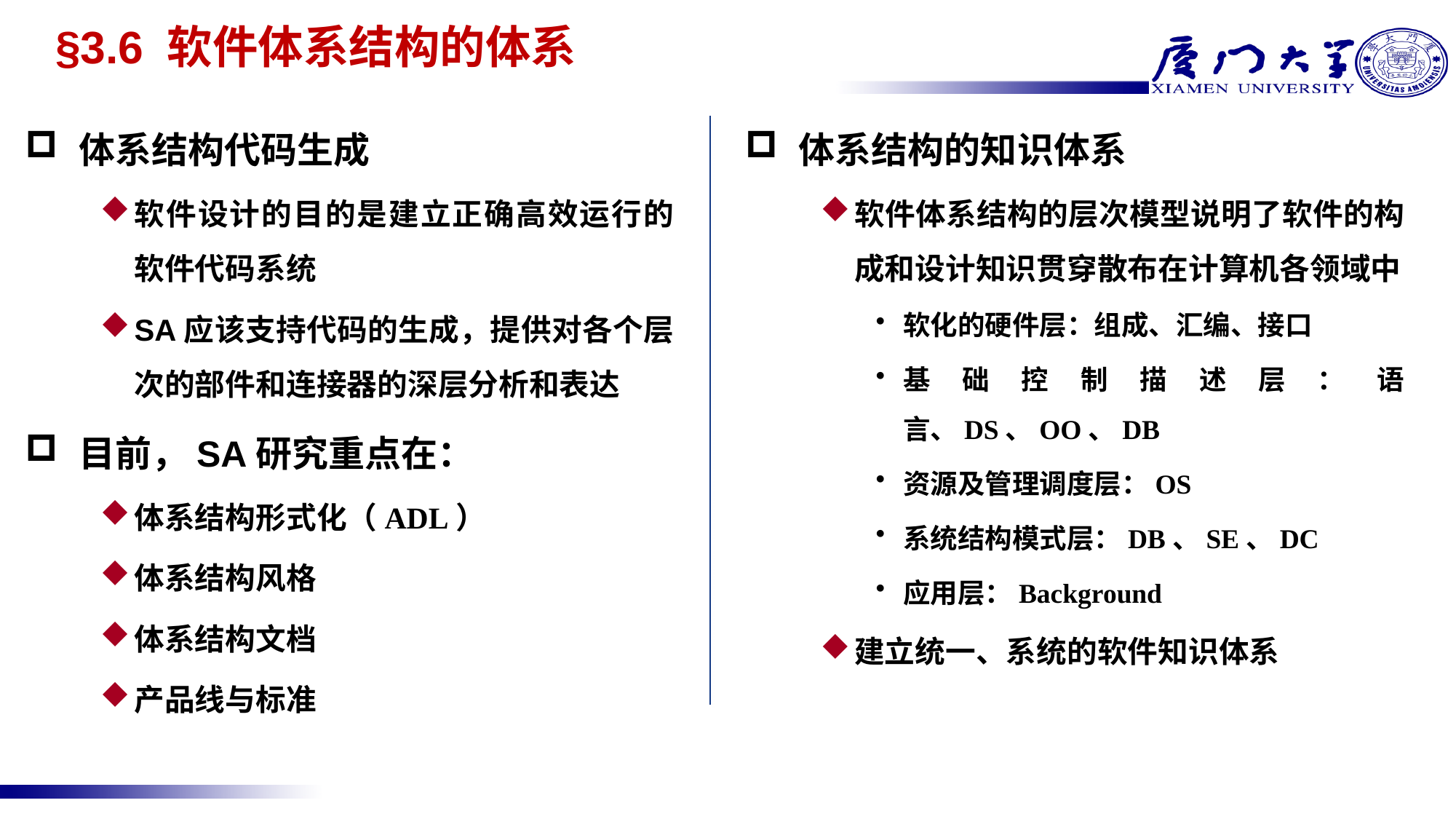

# §3.6 软件体系结构的体系
体系结构代码生成
软件设计的目的是建立正确高效运行的软件代码系统
SA应该支持代码的生成，提供对各个层次的部件和连接器的深层分析和表达
目前，SA研究重点在：
体系结构形式化（ADL）
体系结构风格
体系结构文档
产品线与标准
体系结构的知识体系
软件体系结构的层次模型说明了软件的构成和设计知识贯穿散布在计算机各领域中
软化的硬件层：组成、汇编、接口
基础控制描述层：语言、DS、OO、DB
资源及管理调度层：OS
系统结构模式层：DB、SE、DC
应用层：Background
建立统一、系统的软件知识体系